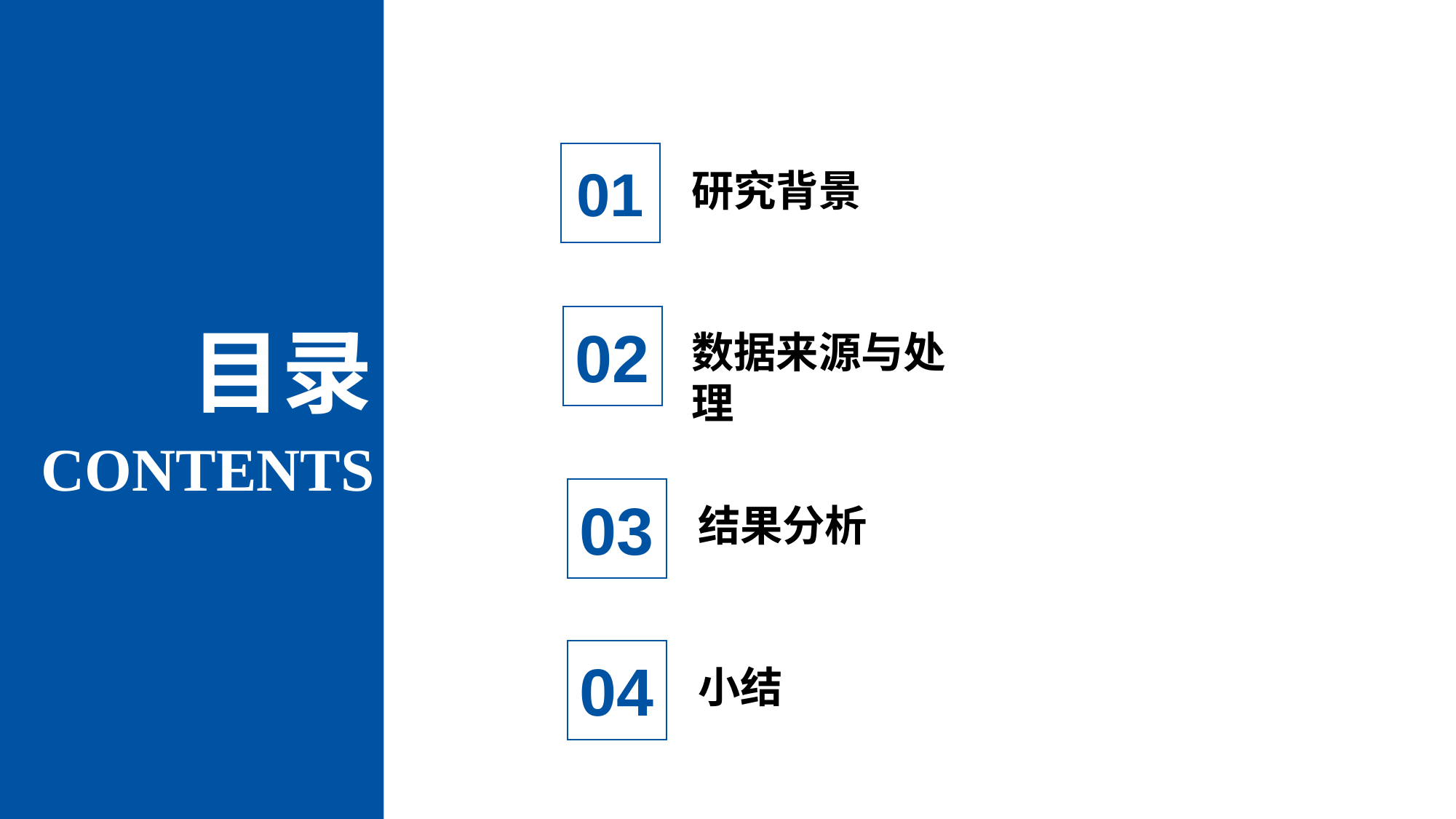

01
研究背景

02
数据来源与处理
目录
CONTENTS

03
结果分析

04
小结